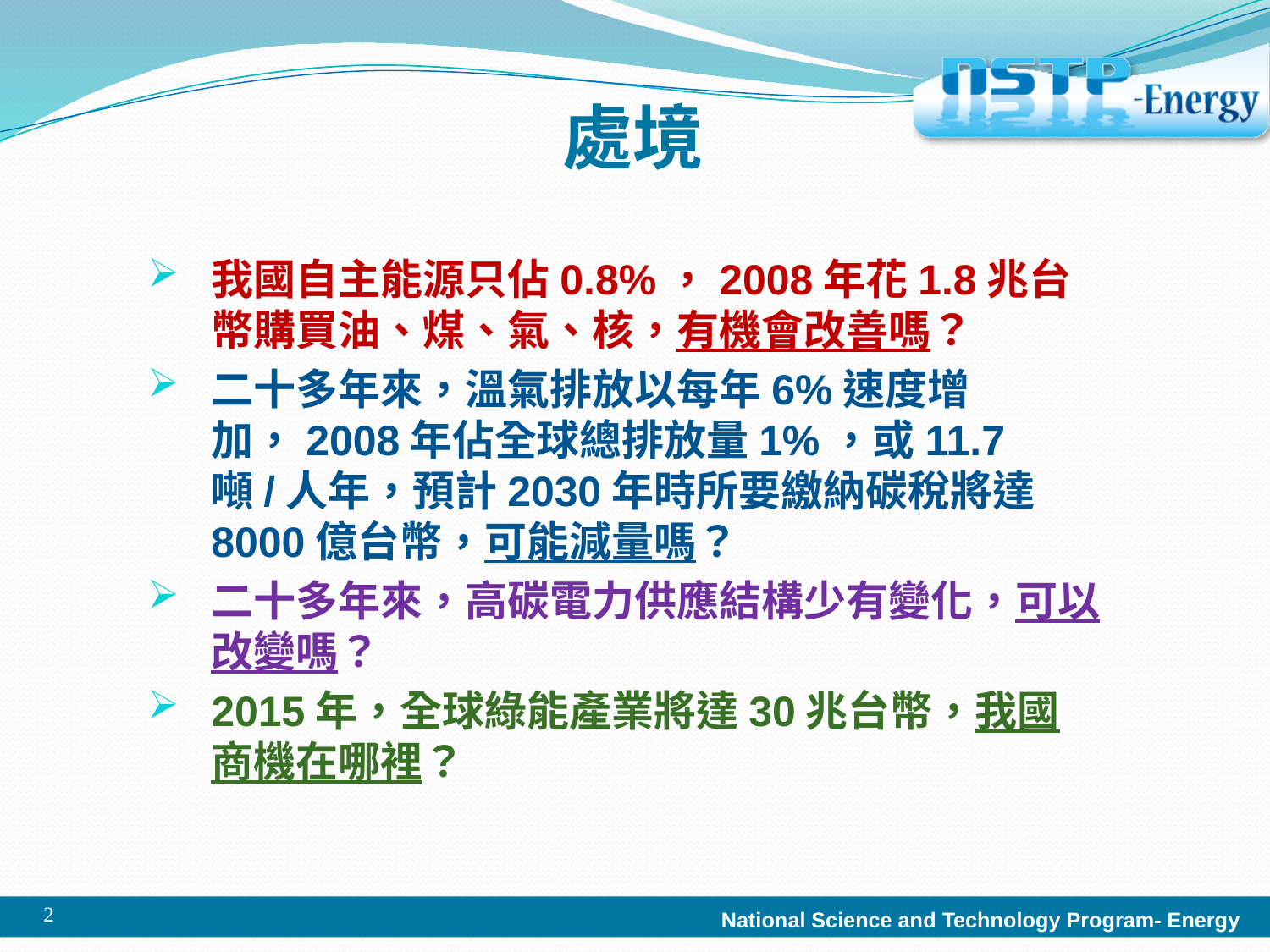

# 處境
我國自主能源只佔0.8%，2008年花1.8兆台幣購買油、煤、氣、核，有機會改善嗎？
二十多年來，溫氣排放以每年6%速度增加，2008年佔全球總排放量1%，或11.7噸/人年，預計2030年時所要繳納碳稅將達8000億台幣，可能減量嗎？
二十多年來，高碳電力供應結構少有變化，可以改變嗎？
2015年，全球綠能產業將達30兆台幣，我國商機在哪裡？
2